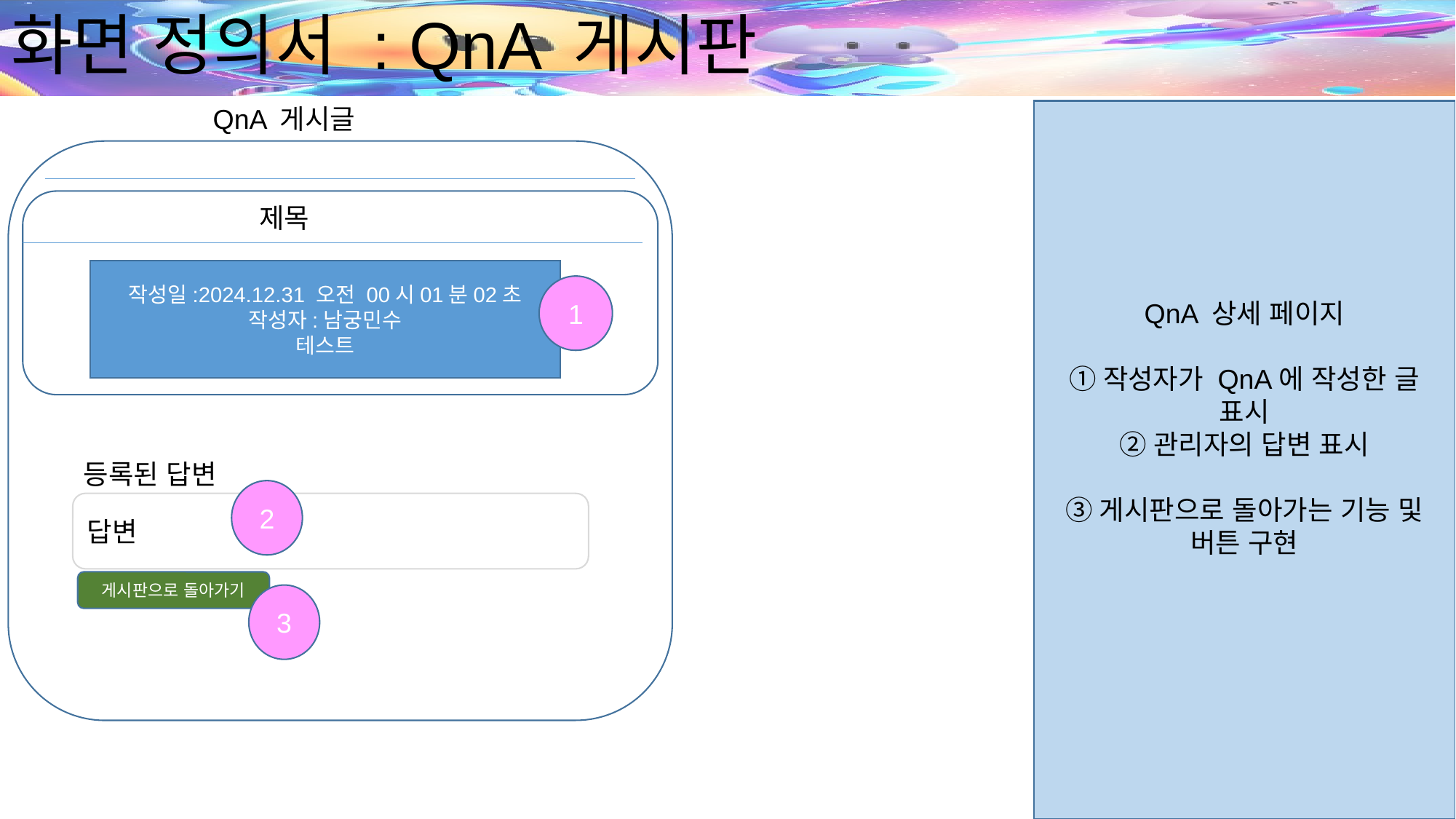

# 화면 정의서 : QnA 게시판

QnA 게시글
QnA 상세 페이지

①작성자가 QnA에 작성한 글 표시
②관리자의 답변 표시

③게시판으로 돌아가는 기능 및 버튼 구현

제목
작성일:2024.12.31 오전 00시01분02초
작성자:남궁민수
테스트
1

등록된 답변
2
답변
게시판으로 돌아가기
3